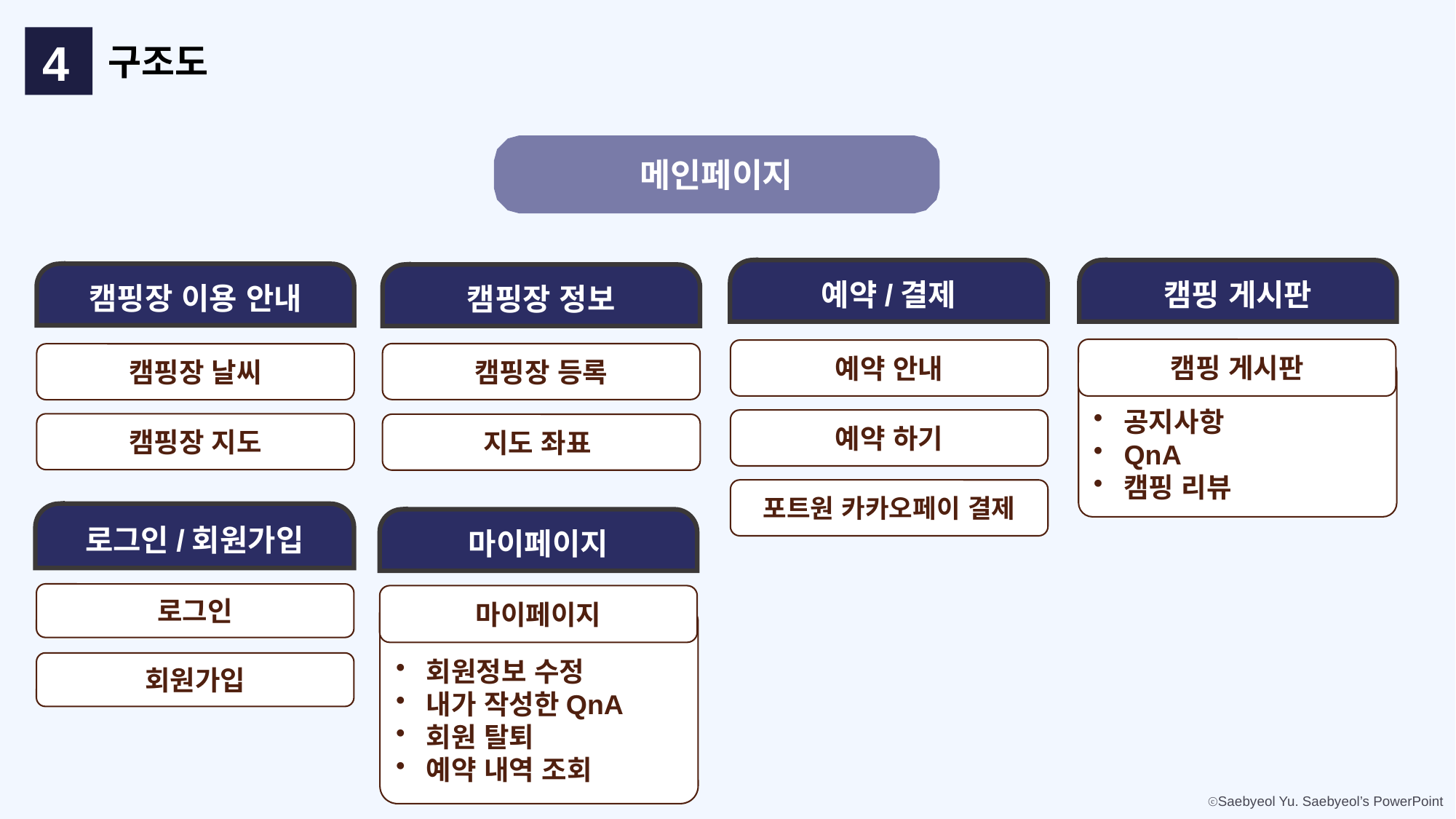

4
구조도
메인페이지
예약/결제
캠핑 게시판
캠핑장 이용 안내
캠핑장 정보
캠핑 게시판
예약 안내
캠핑장 등록
캠핑장 날씨

공지사항
QnA
캠핑 리뷰

예약 하기
캠핑장 지도
지도 좌표
포트원 카카오페이 결제
로그인/회원가입
마이페이지
로그인
마이페이지

회원정보 수정
내가 작성한QnA
회원 탈퇴
예약 내역 조회

회원가입